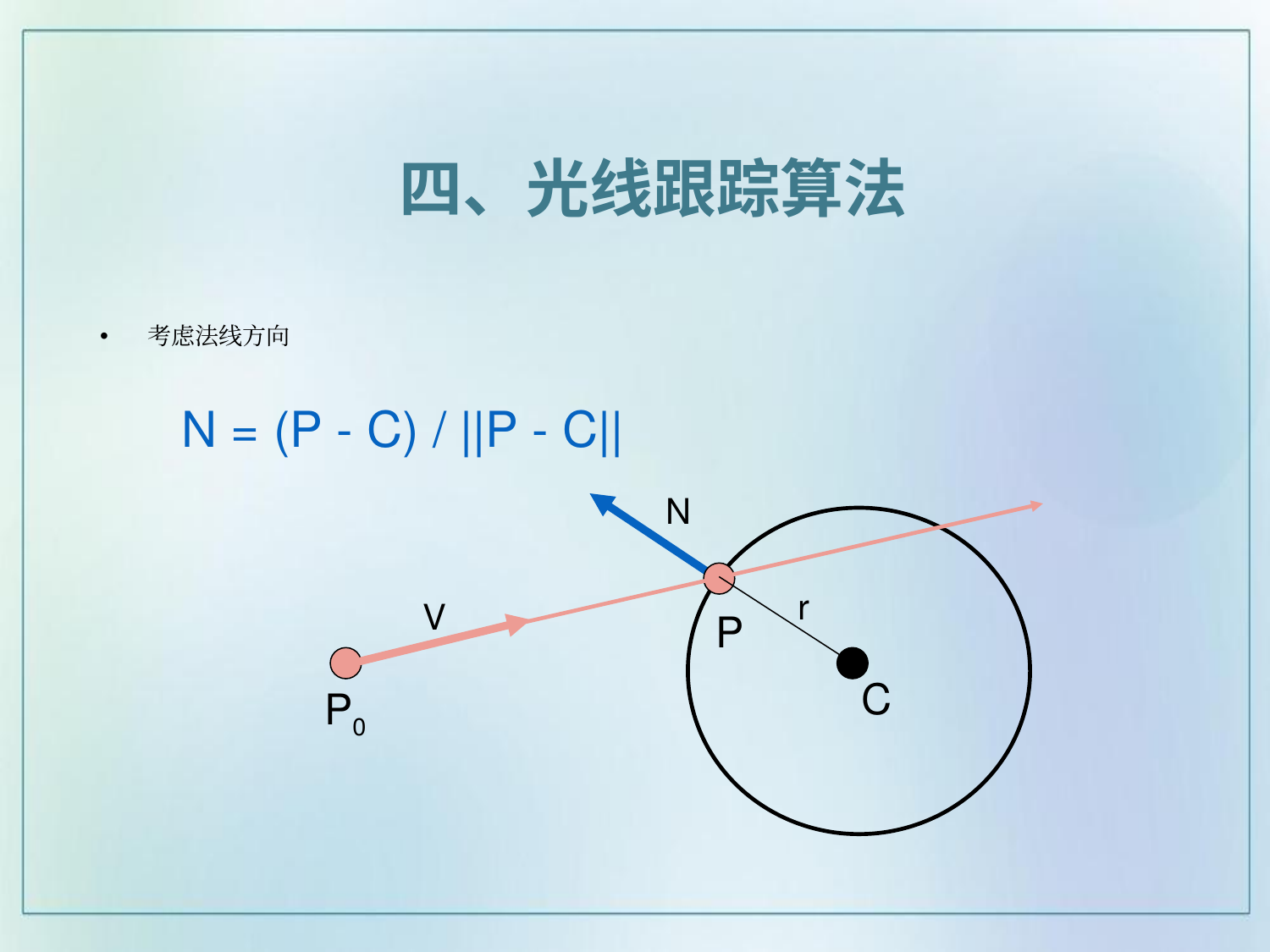

四、光线跟踪算法
考虑法线方向
N = (P - C) / ||P - C||
N

r
V
P

C
P0